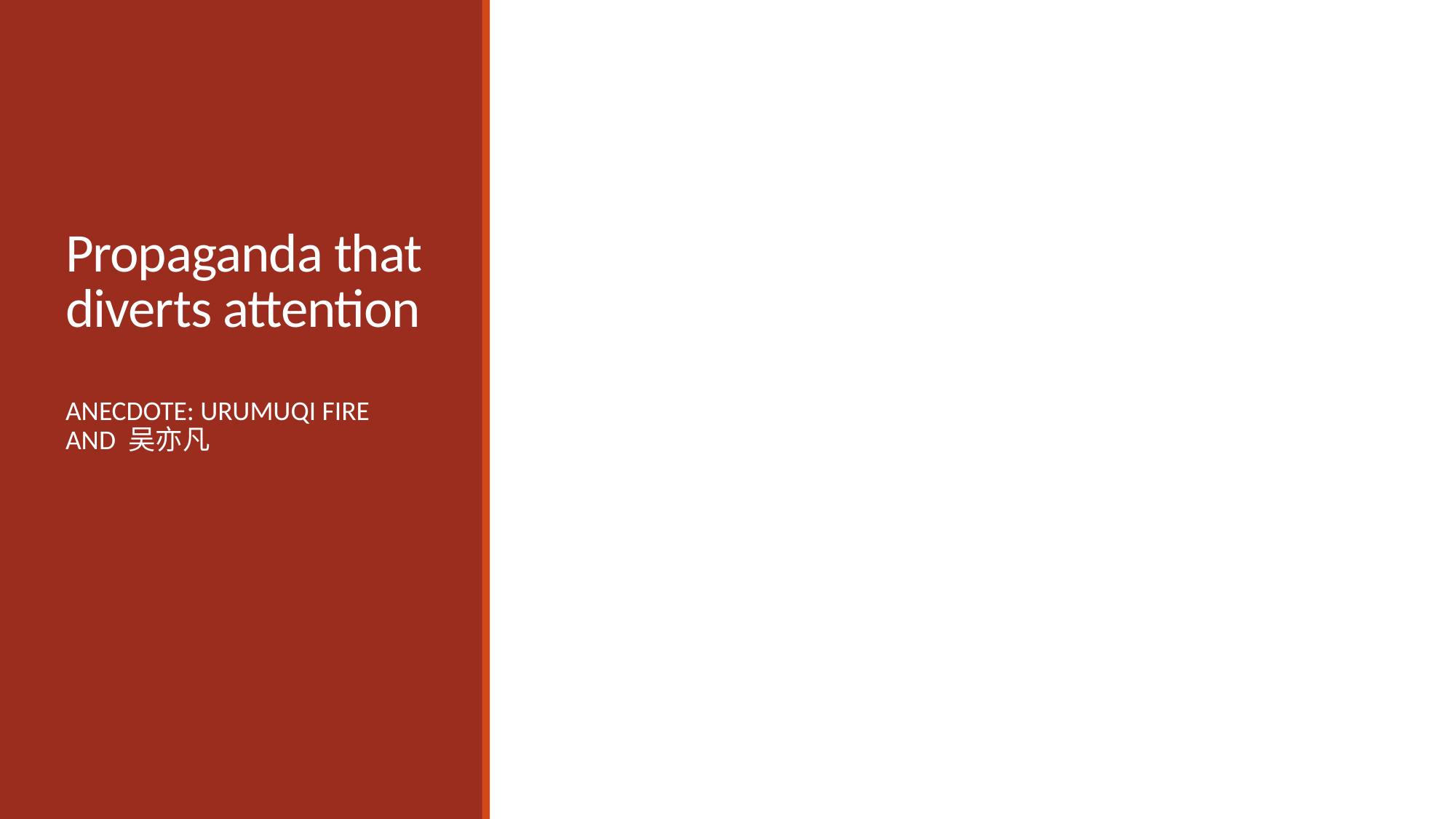

# Propaganda that diverts attention

ANECDOTE: URUMUQI FIRE AND 吴亦凡